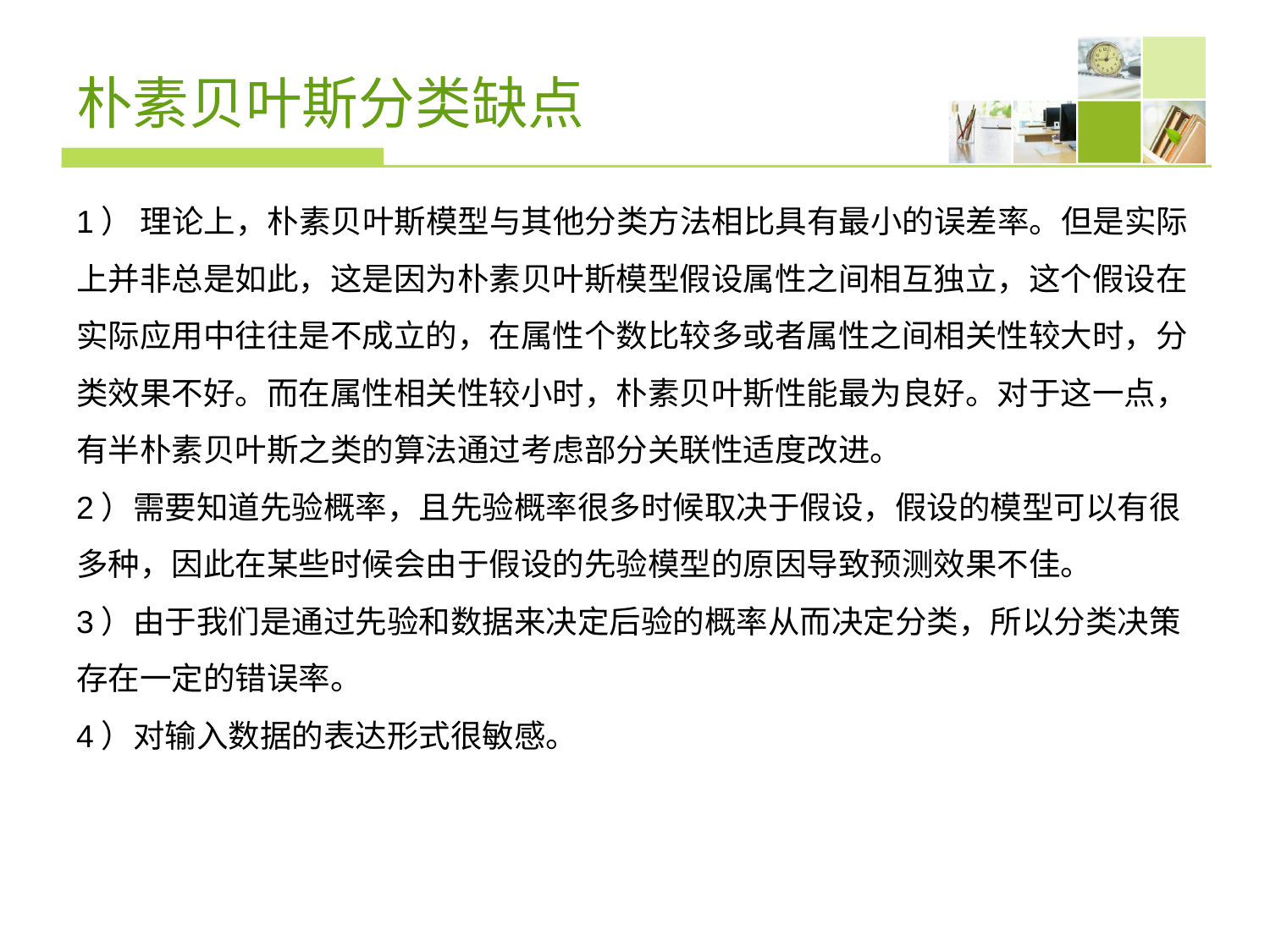

# 朴素贝叶斯分类缺点
1） 理论上，朴素贝叶斯模型与其他分类方法相比具有最小的误差率。但是实际上并非总是如此，这是因为朴素贝叶斯模型假设属性之间相互独立，这个假设在实际应用中往往是不成立的，在属性个数比较多或者属性之间相关性较大时，分类效果不好。而在属性相关性较小时，朴素贝叶斯性能最为良好。对于这一点，有半朴素贝叶斯之类的算法通过考虑部分关联性适度改进。
2）需要知道先验概率，且先验概率很多时候取决于假设，假设的模型可以有很多种，因此在某些时候会由于假设的先验模型的原因导致预测效果不佳。
3）由于我们是通过先验和数据来决定后验的概率从而决定分类，所以分类决策存在一定的错误率。
4）对输入数据的表达形式很敏感。